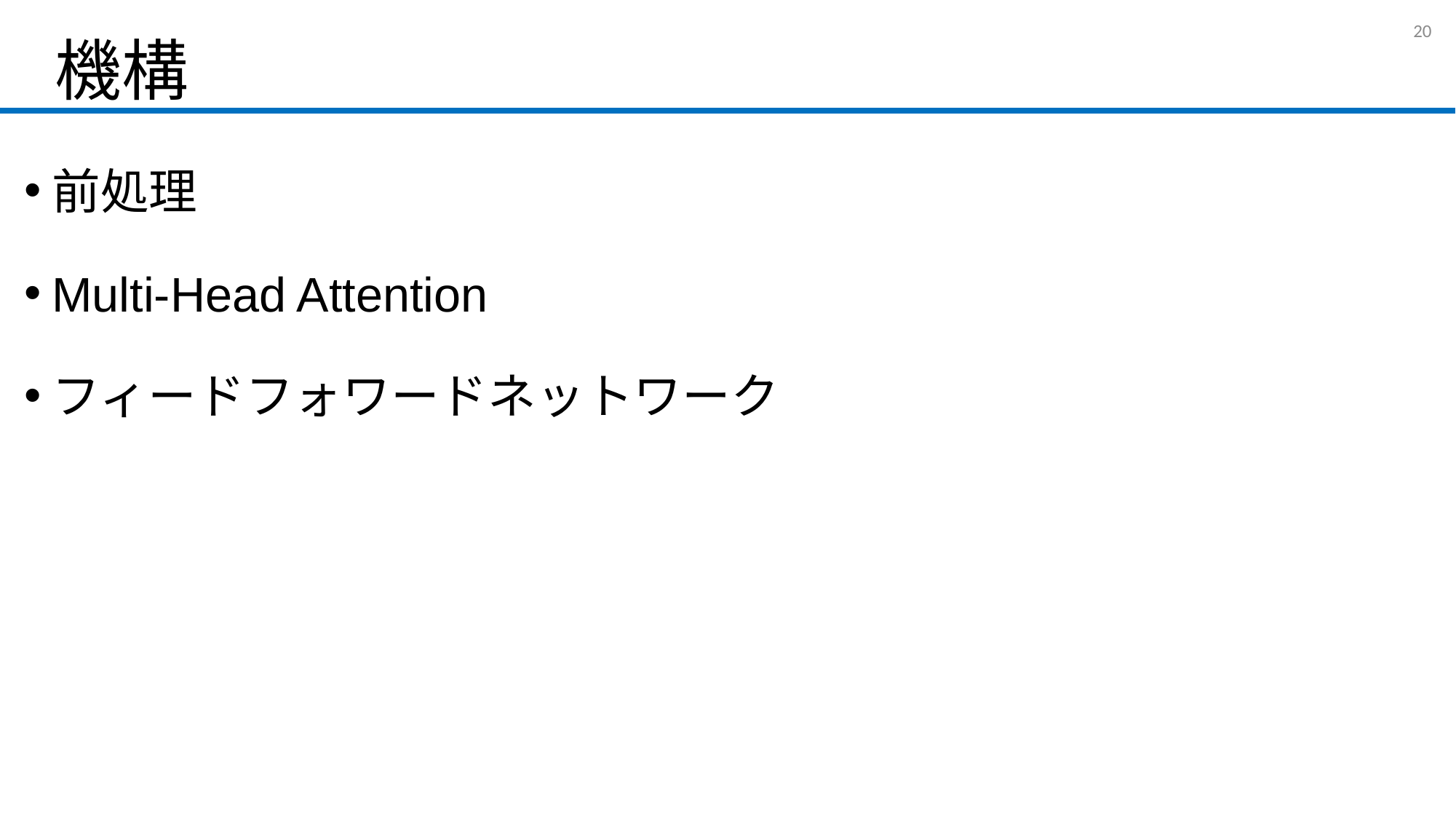

# 機構
20
前処理
Multi-Head Attention
フィードフォワードネットワーク